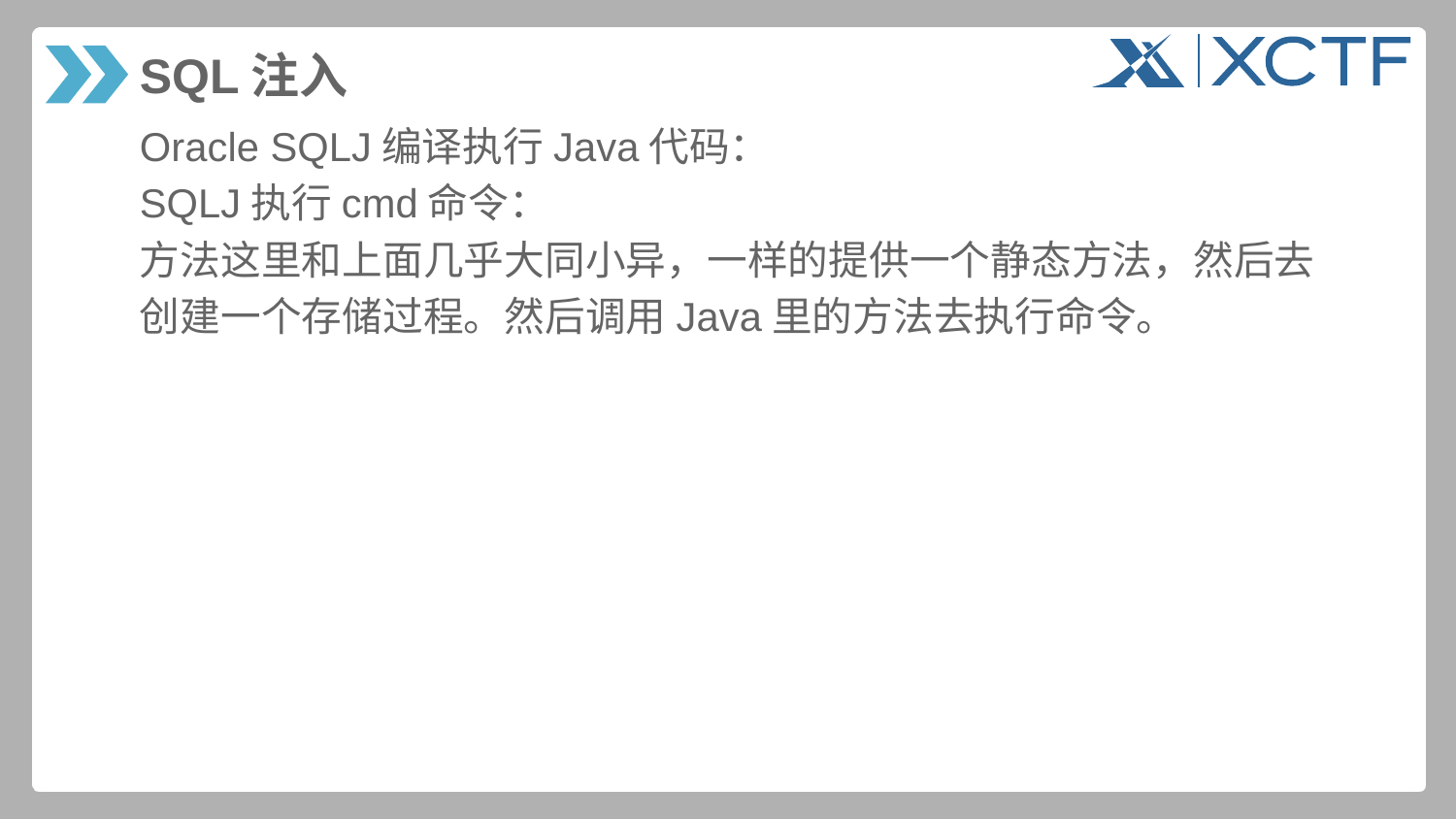

# SQL注入
Oracle SQLJ编译执行Java代码：
SQLJ执行cmd命令：
方法这里和上面几乎大同小异，一样的提供一个静态方法，然后去
创建一个存储过程。然后调用Java里的方法去执行命令。